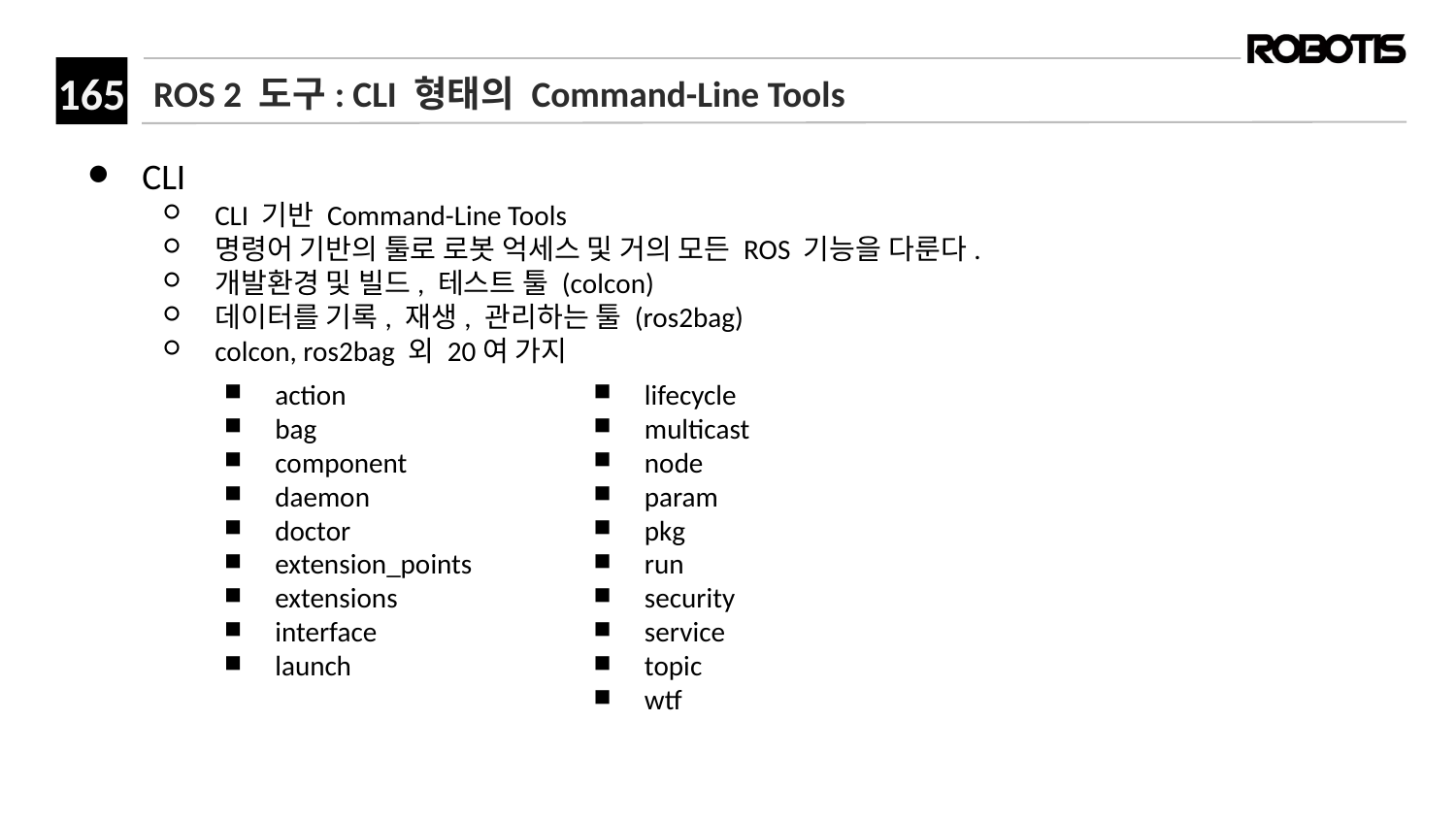

# ROS 2 도구: CLI 형태의 Command-Line Tools
CLI
CLI 기반 Command-Line Tools
명령어 기반의 툴로 로봇 억세스 및 거의 모든 ROS 기능을 다룬다.
개발환경 및 빌드, 테스트 툴 (colcon)
데이터를 기록, 재생, 관리하는 툴 (ros2bag)
colcon, ros2bag 외 20여 가지

action
bag
component
daemon
doctor
extension_points
extensions
interface
launch

lifecycle
multicast
node
param
pkg
run
security
service
topic
wtf